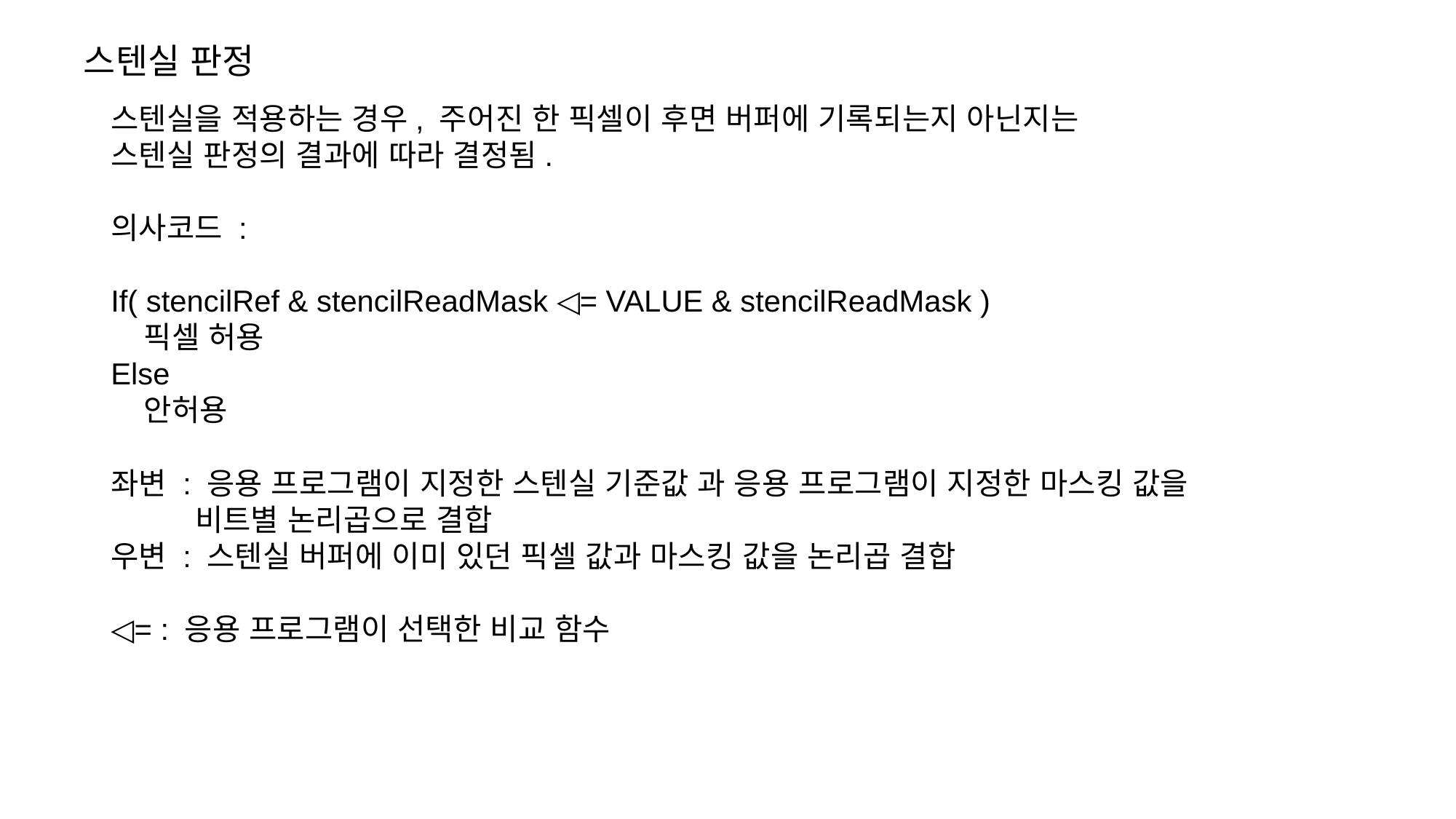

# 스텐실 판정
스텐실을 적용하는 경우, 주어진 한 픽셀이 후면 버퍼에 기록되는지 아닌지는
스텐실 판정의 결과에 따라 결정됨.

의사코드 :

If( stencilRef & stencilReadMask ◁= VALUE & stencilReadMask )
   픽셀 허용
Else
   안허용

좌변 : 응용 프로그램이 지정한 스텐실 기준값 과 응용 프로그램이 지정한 마스킹 값을
         비트별 논리곱으로 결합
우변 : 스텐실 버퍼에 이미 있던 픽셀 값과 마스킹 값을 논리곱 결합

◁= : 응용 프로그램이 선택한 비교 함수